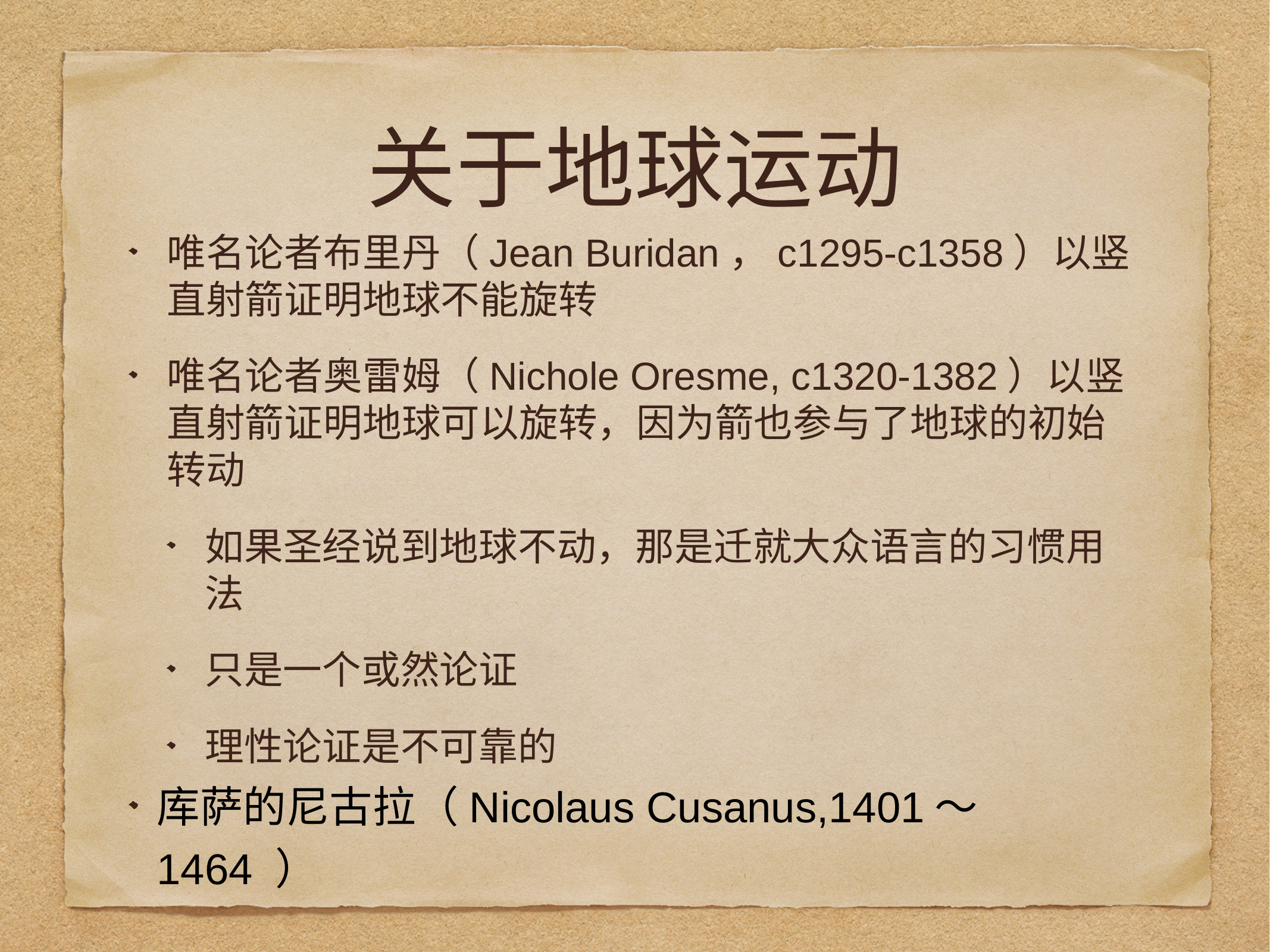

# 关于地球运动
唯名论者布里丹（Jean Buridan，c1295-c1358）以竖直射箭证明地球不能旋转
唯名论者奥雷姆（Nichole Oresme, c1320-1382）以竖直射箭证明地球可以旋转，因为箭也参与了地球的初始转动
如果圣经说到地球不动，那是迁就大众语言的习惯用法
只是一个或然论证
理性论证是不可靠的
库萨的尼古拉（Nicolaus Cusanus,1401～1464 ）